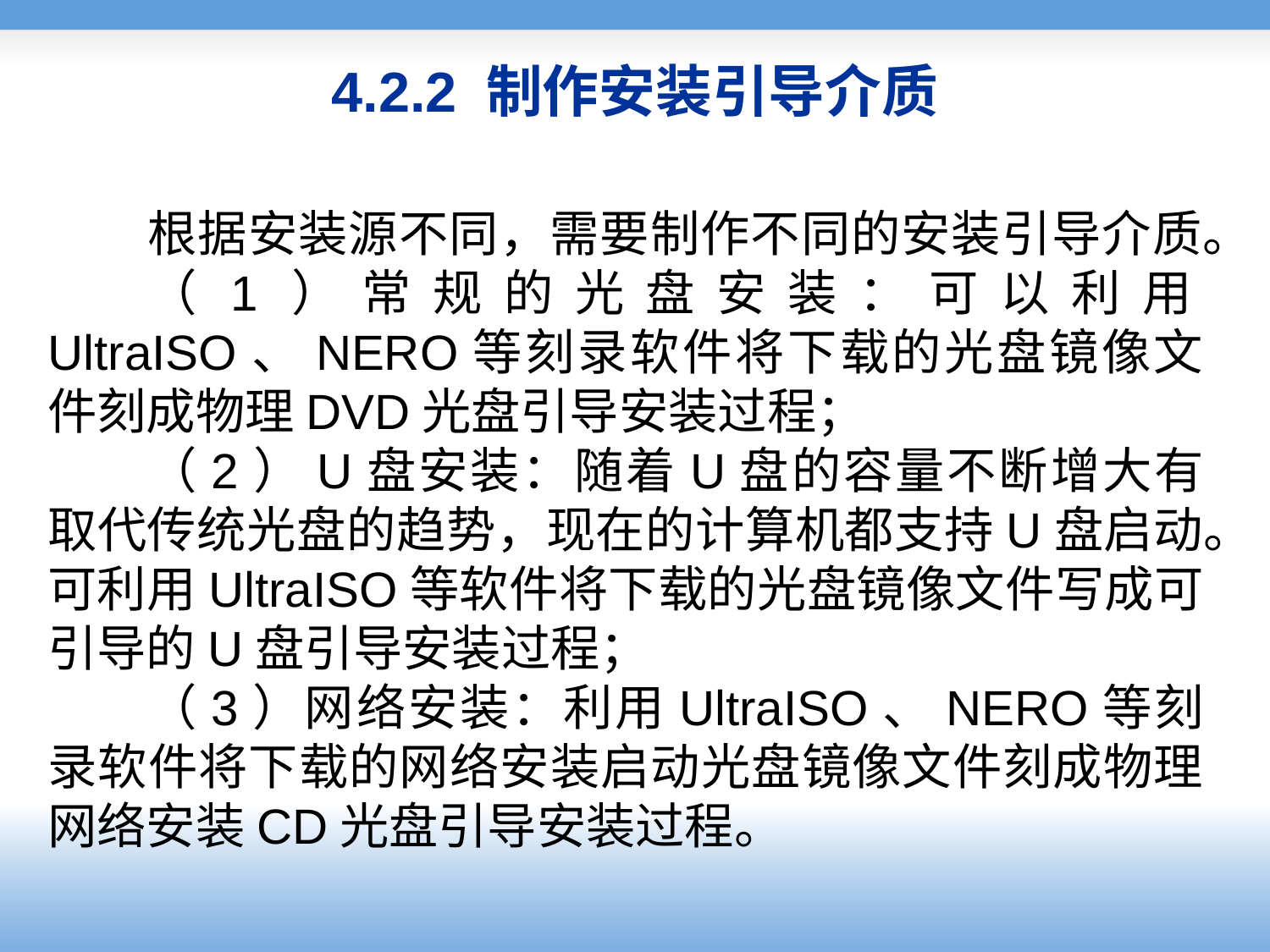

# 4.2.2 制作安装引导介质
根据安装源不同，需要制作不同的安装引导介质。
（1）常规的光盘安装：可以利用UltraISO、NERO等刻录软件将下载的光盘镜像文件刻成物理DVD光盘引导安装过程；
（2）U盘安装：随着U盘的容量不断增大有取代传统光盘的趋势，现在的计算机都支持U盘启动。可利用UltraISO等软件将下载的光盘镜像文件写成可引导的U盘引导安装过程；
（3）网络安装：利用UltraISO、NERO等刻录软件将下载的网络安装启动光盘镜像文件刻成物理网络安装CD光盘引导安装过程。